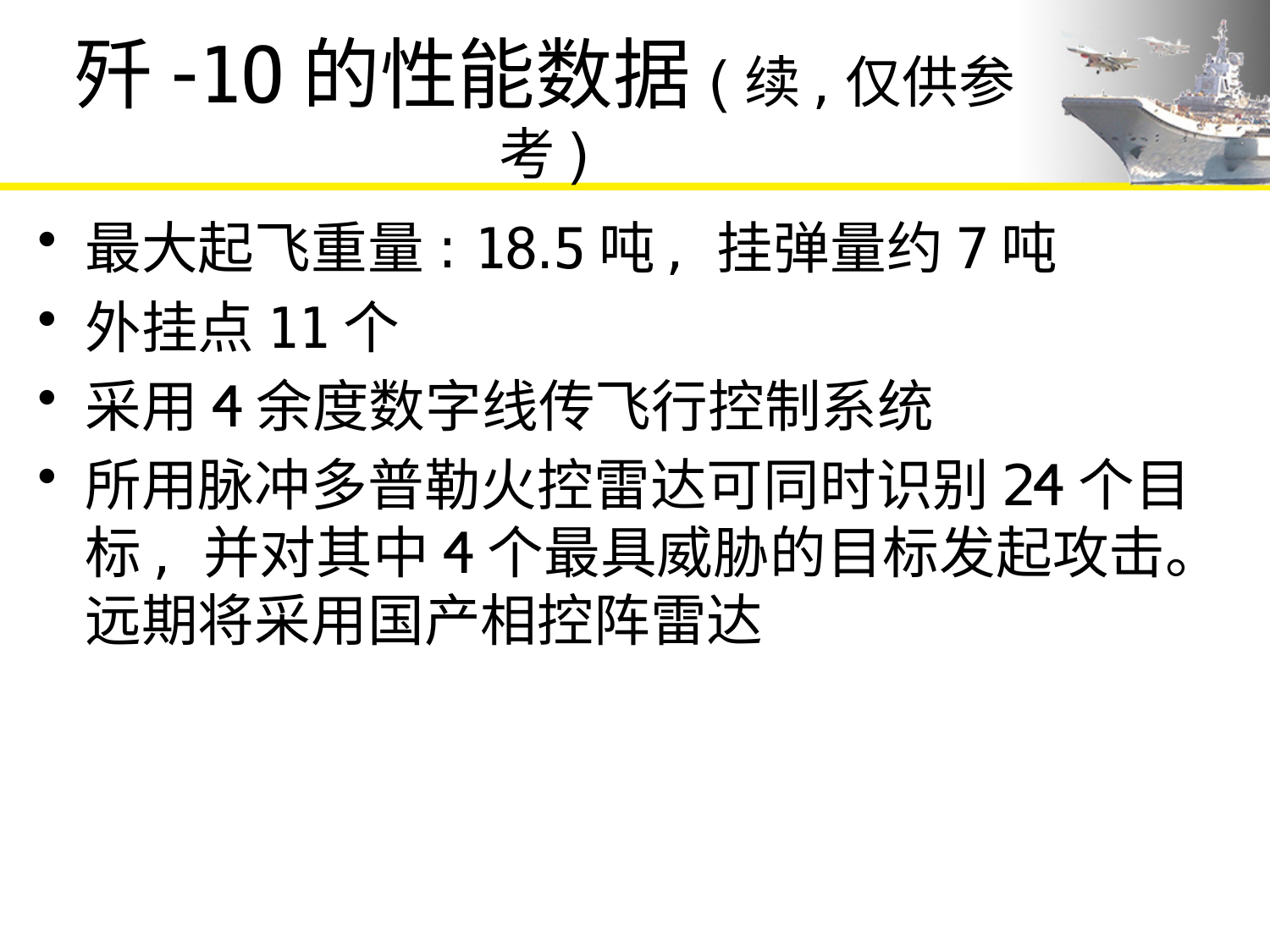

# 歼-10的性能数据(续,仅供参考)
最大起飞重量: 18.5吨, 挂弹量约7吨
外挂点11个
采用4余度数字线传飞行控制系统
所用脉冲多普勒火控雷达可同时识别24个目标, 并对其中4个最具威胁的目标发起攻击。远期将采用国产相控阵雷达